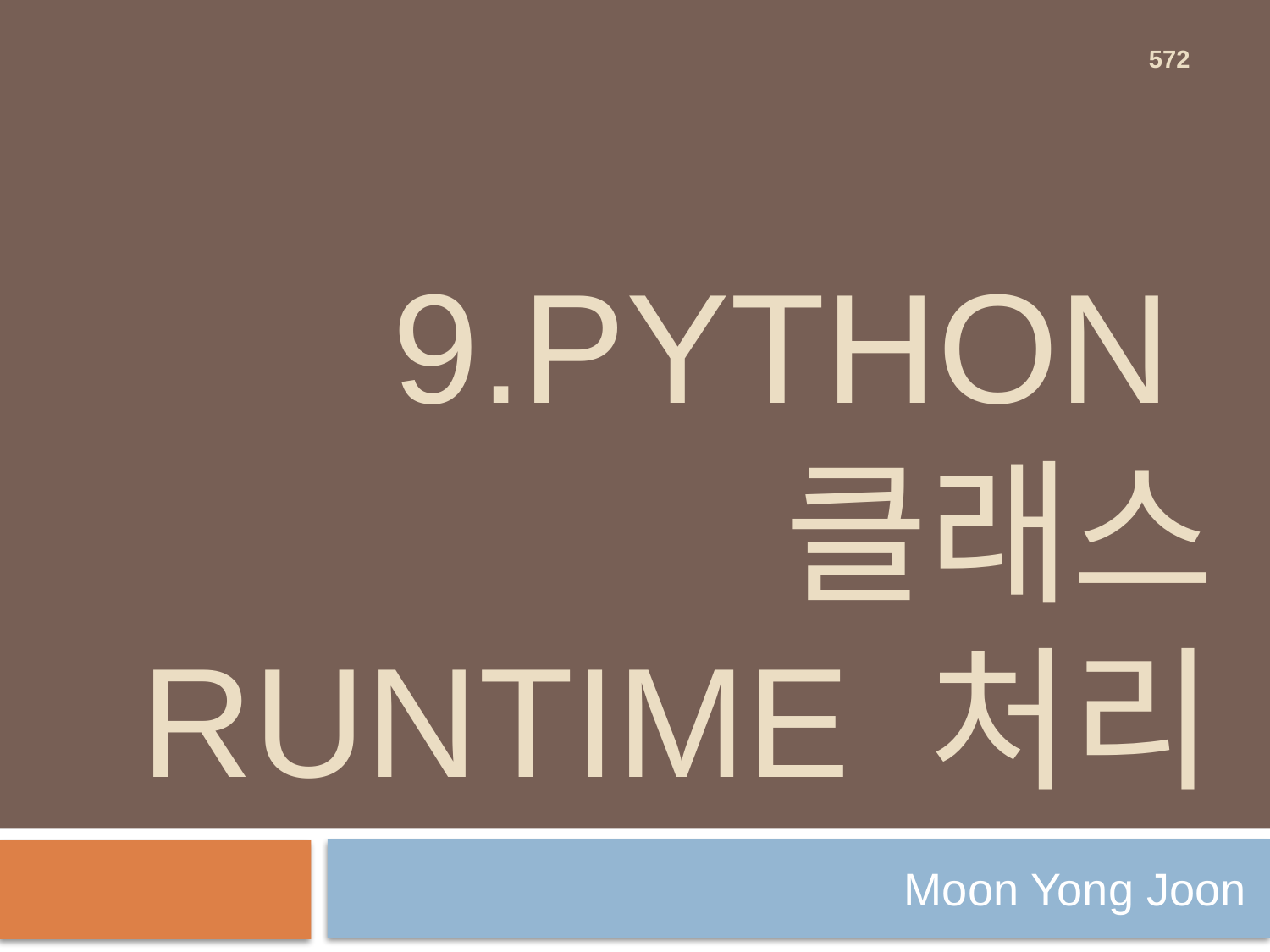

572
# 9.Python 클래스 Runtime 처리
Moon Yong Joon